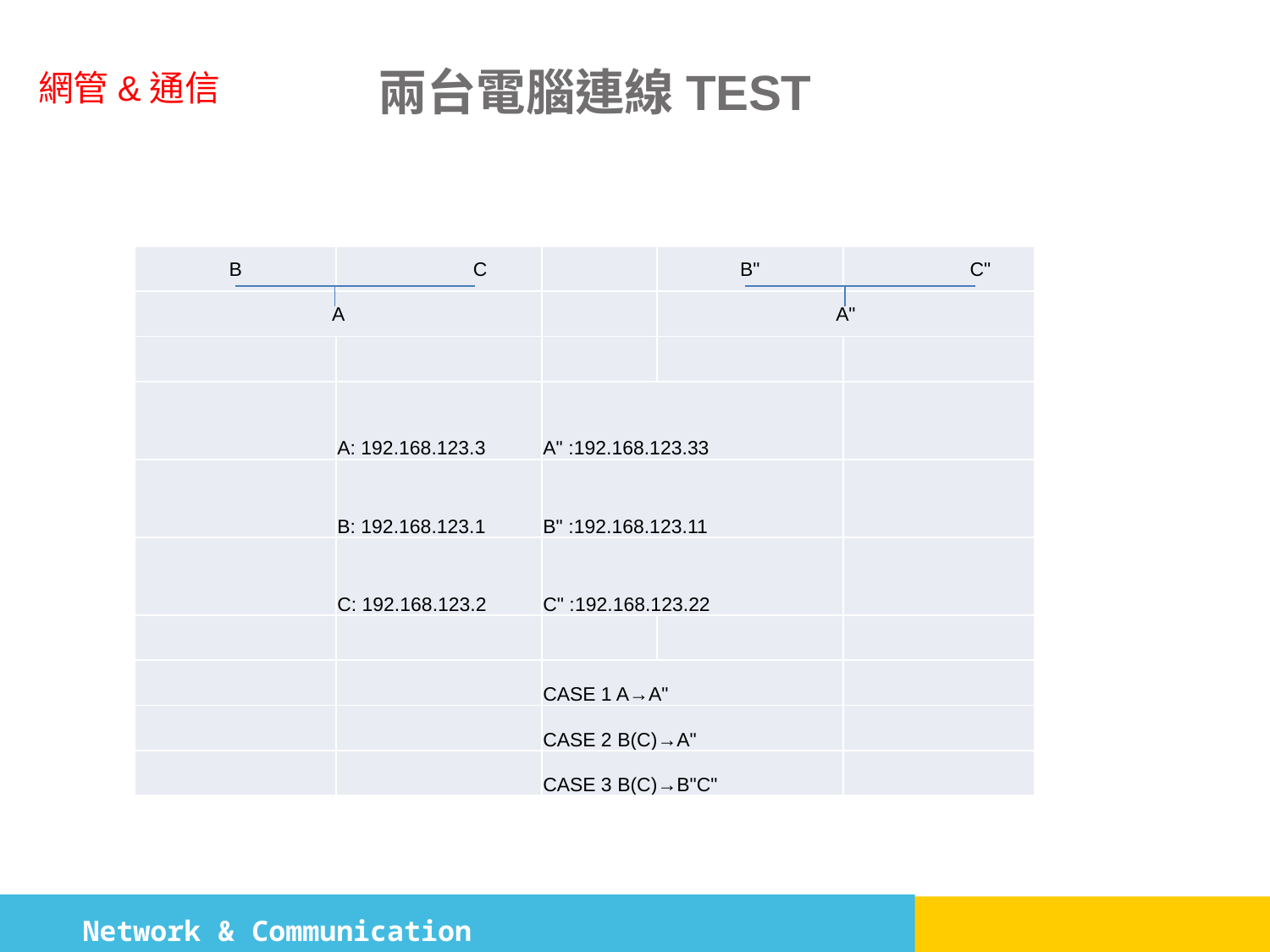

# 兩台電腦連線TEST
| B | C |  | B" | C" |
| --- | --- | --- | --- | --- |
| A |  |  | A" |  |
|  |  |  |  |  |
|  | A: 192.168.123.3 | A" :192.168.123.33 |  |  |
|  | B: 192.168.123.1 | B" :192.168.123.11 |  |  |
|  | C: 192.168.123.2 | C" :192.168.123.22 |  |  |
|  |  |  |  |  |
|  |  | CASE 1 A→A" |  |  |
|  |  | CASE 2 B(C)→A" |  |  |
|  |  | CASE 3 B(C)→B"C" |  |  |